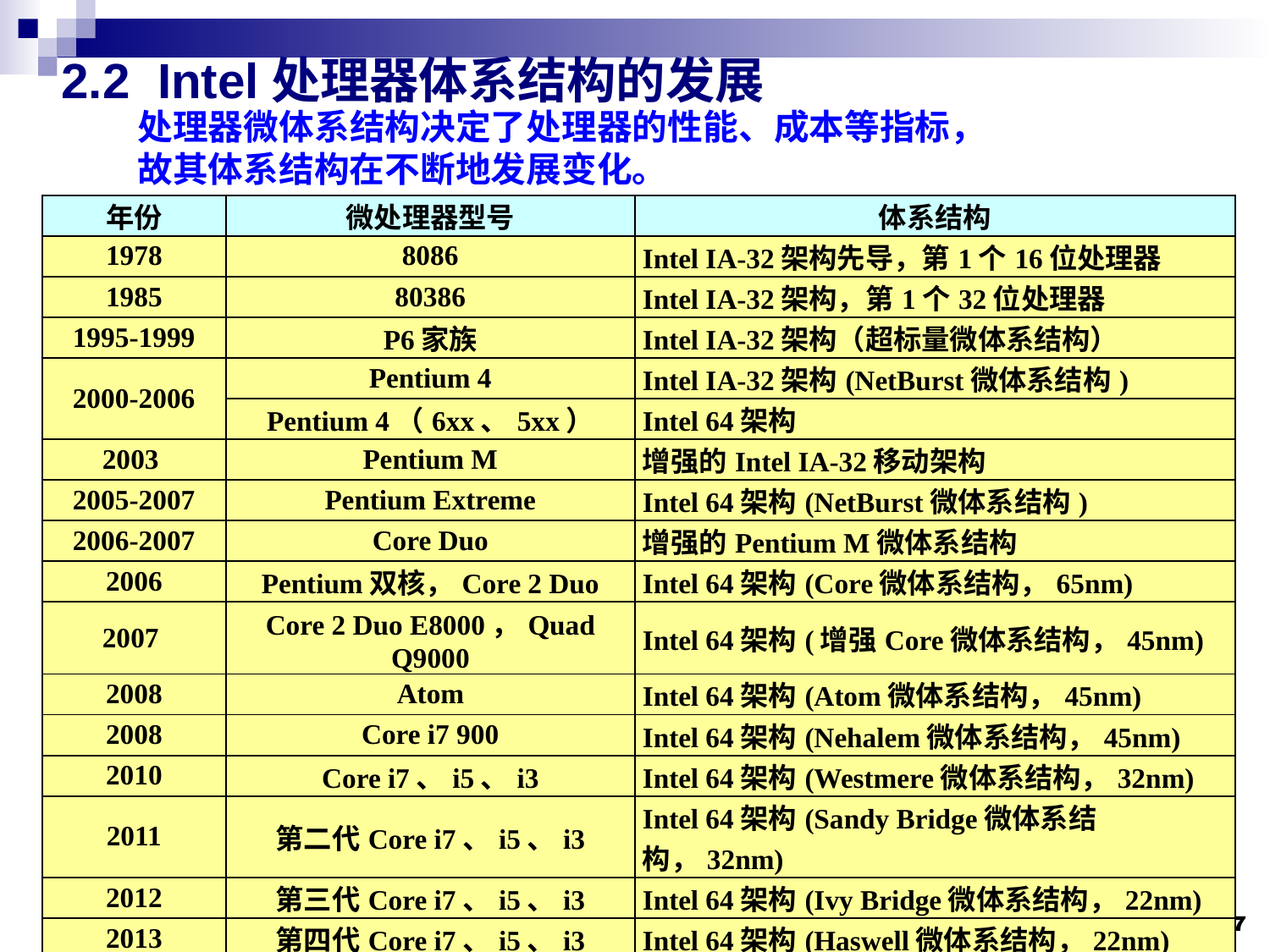

# 2.2  Intel处理器体系结构的发展
处理器微体系结构决定了处理器的性能、成本等指标，
故其体系结构在不断地发展变化。
| 年份 | 微处理器型号 | 体系结构 |
| --- | --- | --- |
| 1978 | 8086 | Intel IA-32架构先导，第1个16位处理器 |
| 1985 | 80386 | Intel IA-32架构，第1个32位处理器 |
| 1995-1999 | P6家族 | Intel IA-32架构（超标量微体系结构） |
| 2000-2006 | Pentium 4 | Intel IA-32架构(NetBurst微体系结构) |
|  | Pentium 4（6xx、5xx） | Intel 64架构 |
| 2003 | Pentium M | 增强的Intel IA-32移动架构 |
| 2005-2007 | Pentium Extreme | Intel 64架构(NetBurst微体系结构) |
| 2006-2007 | Core Duo | 增强的Pentium M微体系结构 |
| 2006 | Pentium双核，Core 2 Duo | Intel 64架构(Core微体系结构，65nm) |
| 2007 | Core 2 Duo E8000，Quad Q9000 | Intel 64架构(增强Core微体系结构，45nm) |
| 2008 | Atom | Intel 64架构(Atom微体系结构，45nm) |
| 2008 | Core i7 900 | Intel 64架构(Nehalem微体系结构，45nm) |
| 2010 | Core i7、i5、i3 | Intel 64架构(Westmere微体系结构，32nm) |
| 2011 | 第二代Core i7、i5、i3 | Intel 64架构(Sandy Bridge微体系结构，32nm) |
| 2012 | 第三代Core i7、i5、i3 | Intel 64架构(Ivy Bridge微体系结构，22nm) |
| 2013 | 第四代Core i7、i5、i3 | Intel 64架构(Haswell微体系结构，22nm) |
| 2015 | 第五代Core i7、i5、i3 | Intel 64架构(Broadwell微体系结构，14nm) |
67